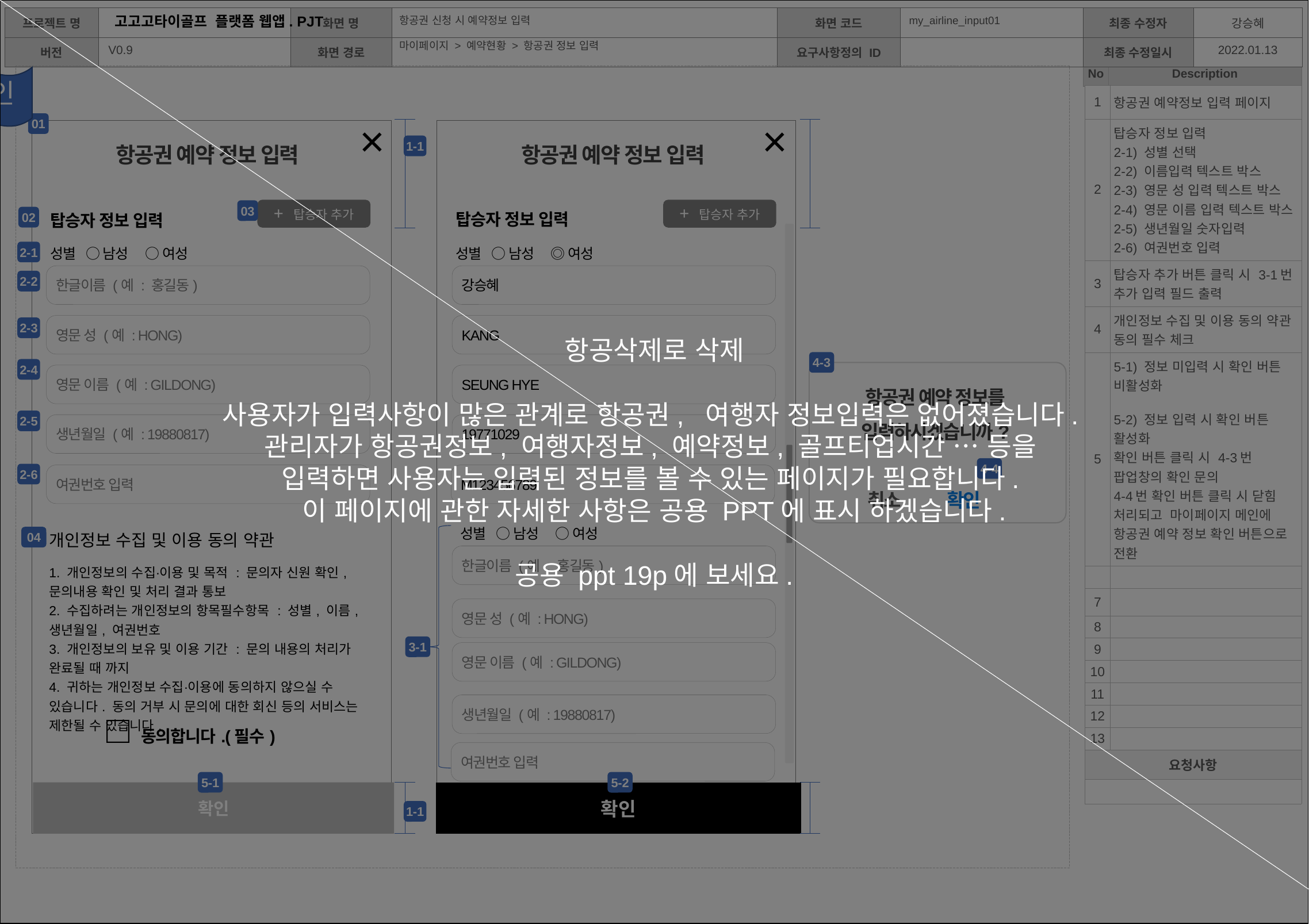

항공삭제로 삭제

사용자가 입력사항이 많은 관계로 항공권,  여행자 정보입력은 없어졌습니다.
관리자가 항공권정보, 여행자정보, 예약정보, 골프티업시간 … 등을
입력하면 사용자는 입력된 정보를 볼 수 있는 페이지가 필요합니다.
이 페이지에 관한 자세한 사항은 공용 PPT에 표시 하겠습니다.

공용 ppt 19p에 보세요.
항공권 신청 시 예약정보 입력
my_airline_input01
마이페이지 > 예약현황 > 항공권 정보 입력

고고고타이골프에서 입력 가능?
디자인
| 1 | 항공권 예약정보 입력 페이지 |
| --- | --- |
| 2 | 탑승자 정보 입력 2-1) 성별 선택 2-2) 이름입력 텍스트 박스 2-3) 영문 성 입력 텍스트 박스 2-4) 영문 이름 입력 텍스트 박스 2-5) 생년월일 숫자입력 2-6) 여권번호 입력 |
| 3 | 탑승자 추가 버튼 클릭 시 3-1번 추가 입력 필드 출력 |
| 4 | 개인정보 수집 및 이용 동의 약관 동의 필수 체크 |
| 5 | 5-1) 정보 미입력 시 확인 버튼 비활성화 5-2) 정보 입력 시 확인 버튼 활성화 확인 버튼 클릭 시 4-3번 팝업창의 확인 문의 4-4번 확인 버튼 클릭 시 닫힘 처리되고 마이페이지 메인에 항공권 예약 정보 확인 버튼으로 전환 |
|  |  |
| 7 |  |
| 8 |  |
| 9 |  |
| 10 |  |
| 11 |  |
| 12 |  |
| 13 |  |
| 요청사항 |  |
|  |  |
×
×
01
1-1
항공권 예약 정보 입력
항공권 예약 정보 입력
03
+  탑승자 추가
| 탑승자 정보 입력 |  |
| --- | --- |
+  탑승자 추가
| 탑승자 정보 입력 |  |
| --- | --- |
02

| 성별 ○ 남성 ○ 여성 |  |
| --- | --- |
| 성별 ○ 남성 ◎ 여성 |  |
| --- | --- |
2-1
한글이름 (예 : 홍길동)
강승혜
2-2
영문 성 (예 : HONG)
KANG
2-3
4-3
2-4
항공권 예약 정보를
입력하시겠습니까?

          취소           확인
영문 이름 (예 : GILDONG)
SEUNG HYE
2-5
생년월일 (예 : 19880817)
19771029
4-4
2-6
여권번호 입력
M123456789
| 성별 ○ 남성 ○ 여성 |  |
| --- | --- |
| 개인정보 수집 및 이용 동의 약관 1. 개인정보의 수집∙이용 및 목적 : 문의자 신원 확인, 문의내용 확인 및 처리 결과 통보 2. 수집하려는 개인정보의 항목필수항목 : 성별, 이름, 생년월일, 여권번호 3. 개인정보의 보유 및 이용 기간 : 문의 내용의 처리가 완료될 때 까지 4. 귀하는 개인정보 수집∙이용에 동의하지 않으실 수 있습니다. 동의 거부 시 문의에 대한 회신 등의 서비스는 제한될 수 있습니다. |
| --- |

04
한글이름 (예 : 홍길동)
영문 성 (예 : HONG)
3-1
영문 이름 (예 : GILDONG)
생년월일 (예 : 19880817)
| □동의합니다.(필수) |  |
| --- | --- |
여권번호 입력
5-1
5-2
| 확인 |
| --- |
확인
1-1